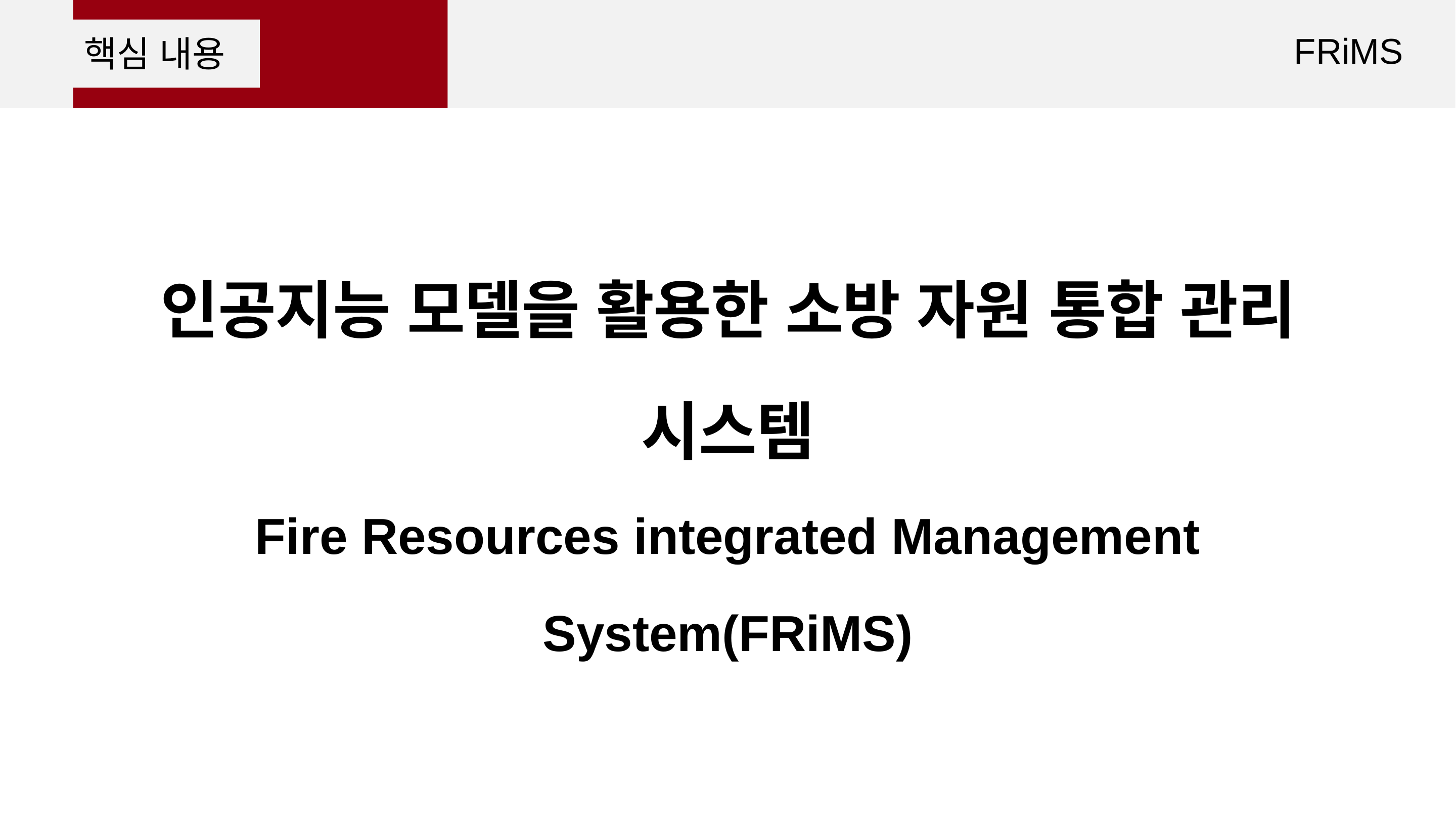

FRiMS
    핵심 내용
인공지능 모델을 활용한 소방 자원 통합 관리 시스템
Fire Resources integrated Management System(FRiMS)